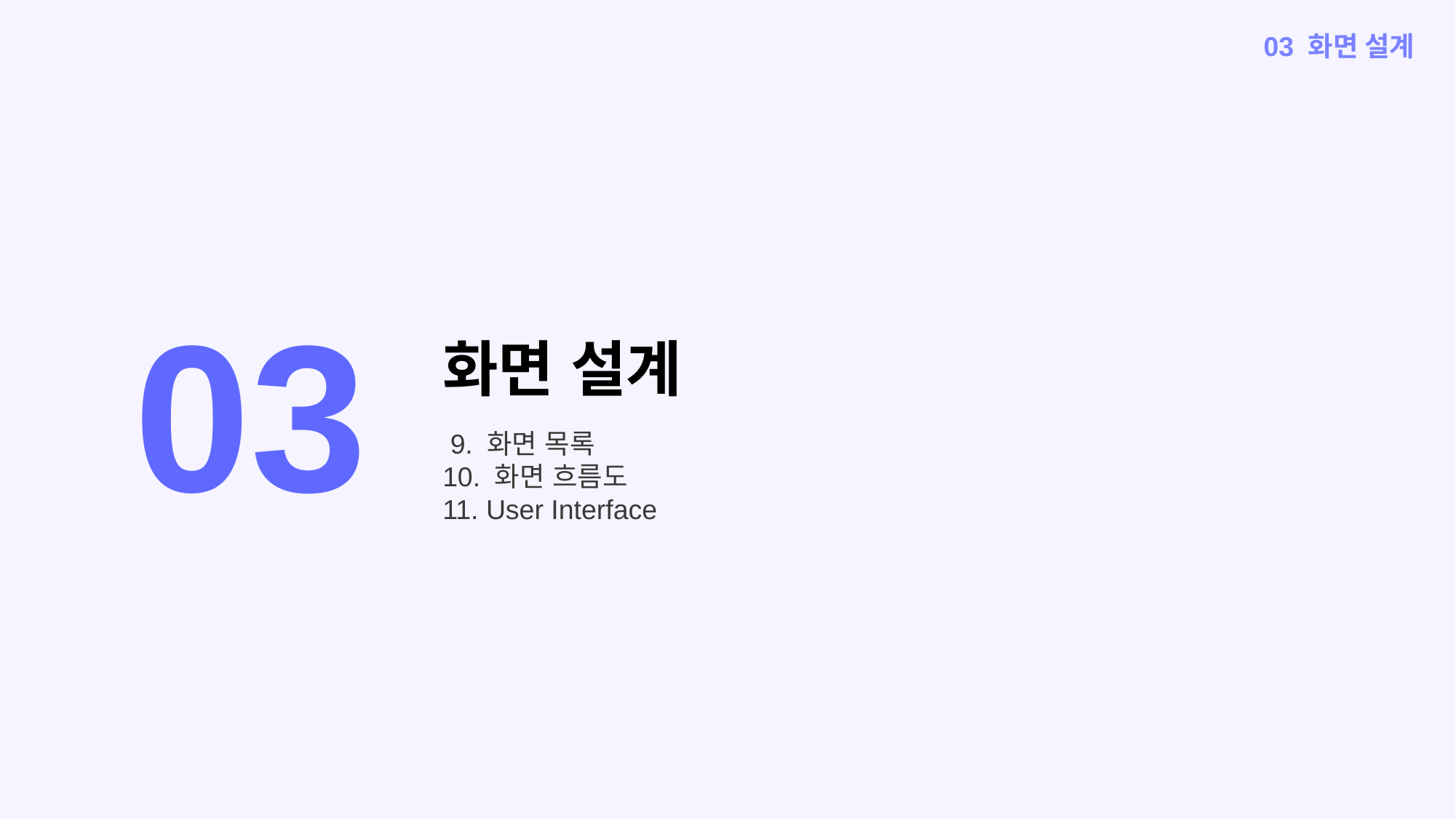

03 화면 설계
03
화면 설계
 9. 화면 목록
10. 화면 흐름도
11. User Interface